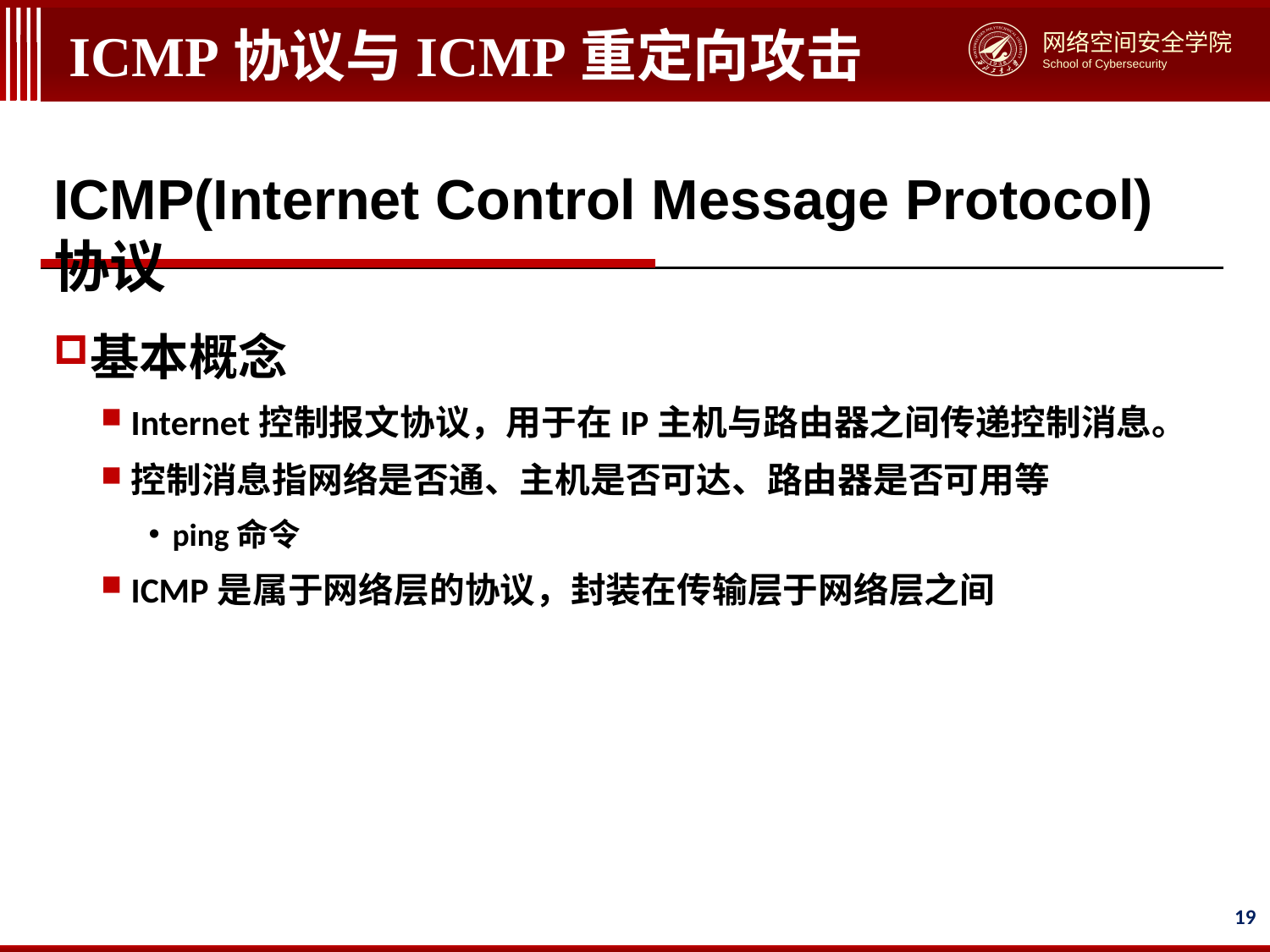

# ICMP协议与ICMP重定向攻击
ICMP(Internet Control Message Protocol) 协议
基本概念
Internet控制报文协议，用于在IP主机与路由器之间传递控制消息。
控制消息指网络是否通、主机是否可达、路由器是否可用等
ping命令
ICMP是属于网络层的协议，封装在传输层于网络层之间